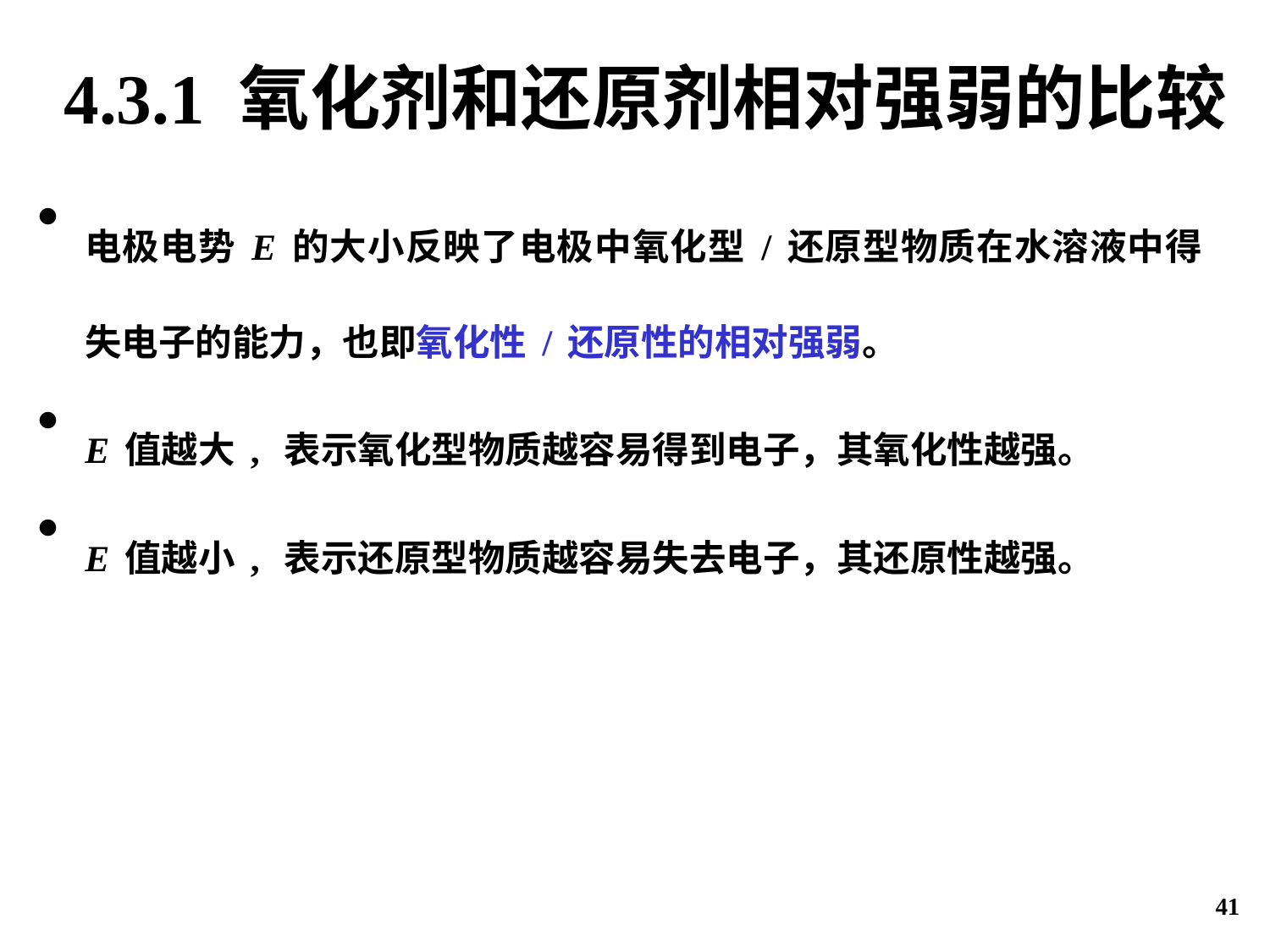

4.3.1 氧化剂和还原剂相对强弱的比较
电极电势E的大小反映了电极中氧化型/还原型物质在水溶液中得失电子的能力，也即氧化性/还原性的相对强弱。
E值越大, 表示氧化型物质越容易得到电子，其氧化性越强。
E值越小, 表示还原型物质越容易失去电子，其还原性越强。